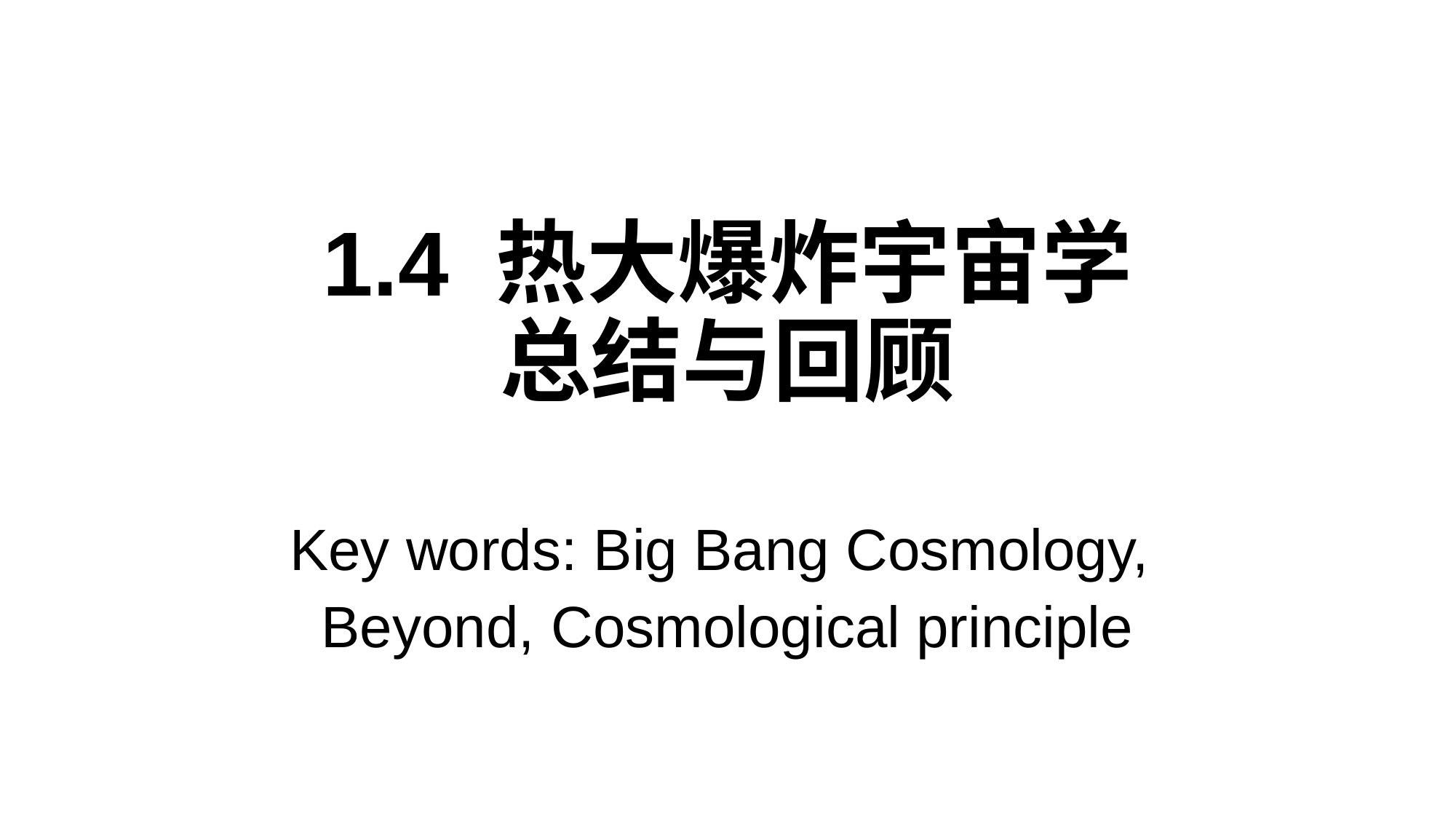

# 1.4 热大爆炸宇宙学 总结与回顾

Key words: Big Bang Cosmology,
Beyond, Cosmological principle